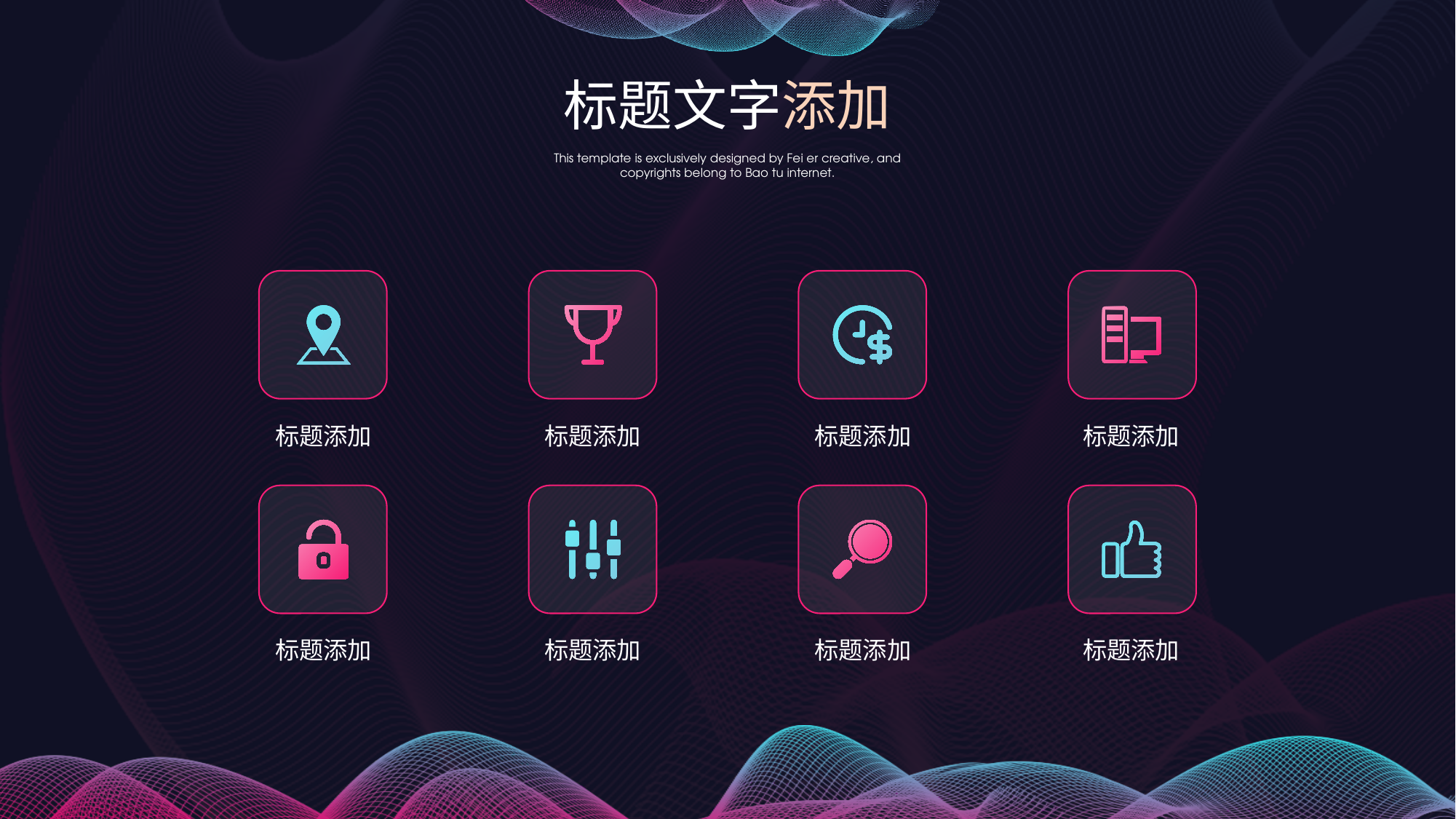

标题文字添加
This template is exclusively designed by Fei er creative, and copyrights belong to Bao tu internet.

标题添加
标题添加
标题添加
标题添加

标题添加
标题添加
标题添加
标题添加